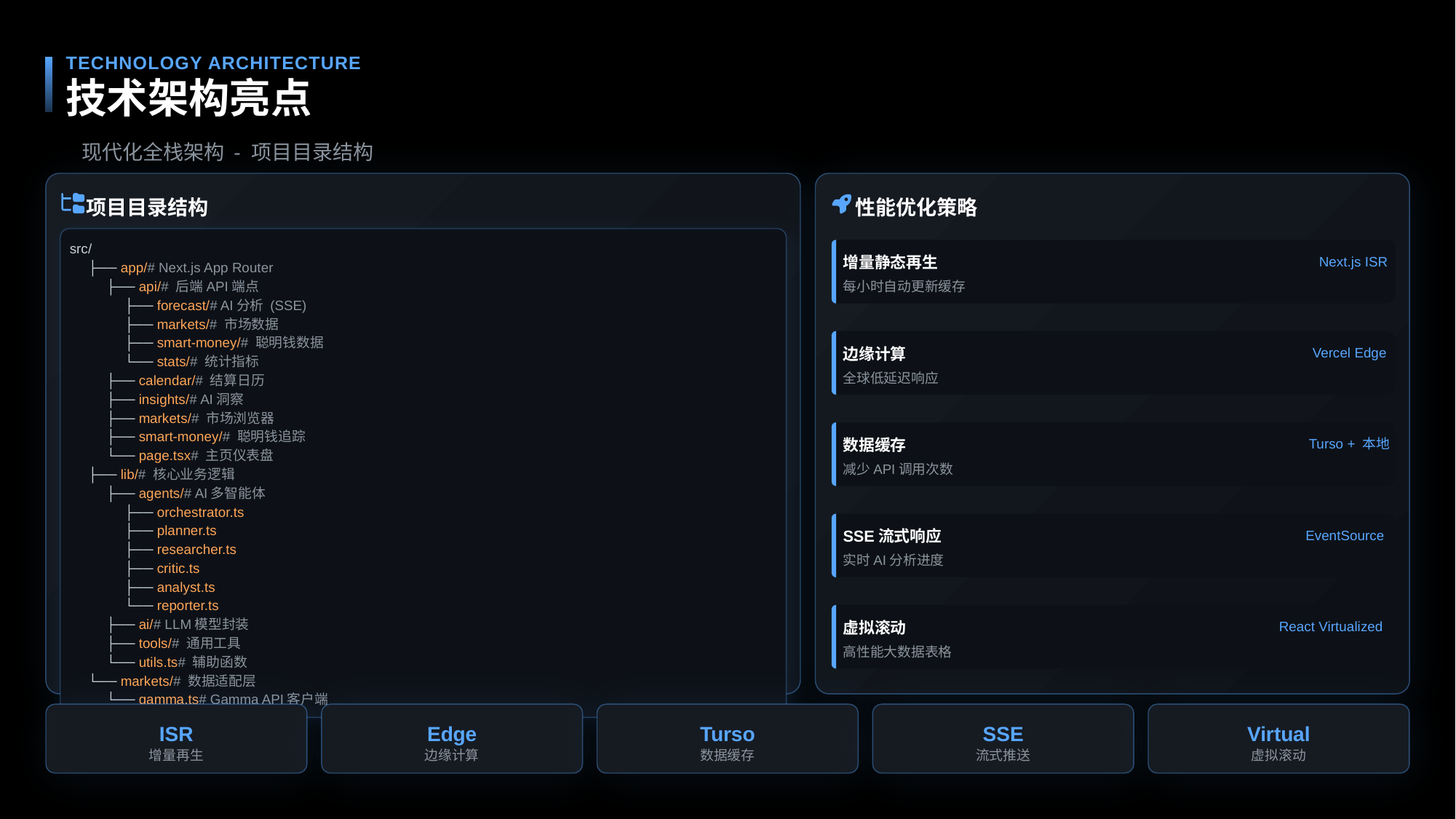

TECHNOLOGY ARCHITECTURE

技术架构亮点
现代化全栈架构 - 项目目录结构

项目目录结构
性能优化策略

src/

增量静态再生
Next.js ISR
├── app/# Next.js App Router
├── api/# 后端API端点
每小时自动更新缓存
├── forecast/# AI分析 (SSE)
├── markets/# 市场数据

├── smart-money/# 聪明钱数据
边缘计算
Vercel Edge
└── stats/# 统计指标
全球低延迟响应
├── calendar/# 结算日历
├── insights/# AI洞察
├── markets/# 市场浏览器

├── smart-money/# 聪明钱追踪
数据缓存
Turso + 本地
└── page.tsx# 主页仪表盘
减少API调用次数
├── lib/# 核心业务逻辑
├── agents/# AI多智能体
├── orchestrator.ts

├── planner.ts
SSE流式响应
EventSource
├── researcher.ts
实时AI分析进度
├── critic.ts
├── analyst.ts
└── reporter.ts

├── ai/# LLM模型封装
虚拟滚动
React Virtualized
├── tools/# 通用工具
高性能大数据表格
└── utils.ts# 辅助函数
└── markets/# 数据适配层
└── gamma.ts# Gamma API客户端

ISR
Edge
Turso
SSE
Virtual
增量再生
边缘计算
数据缓存
流式推送
虚拟滚动